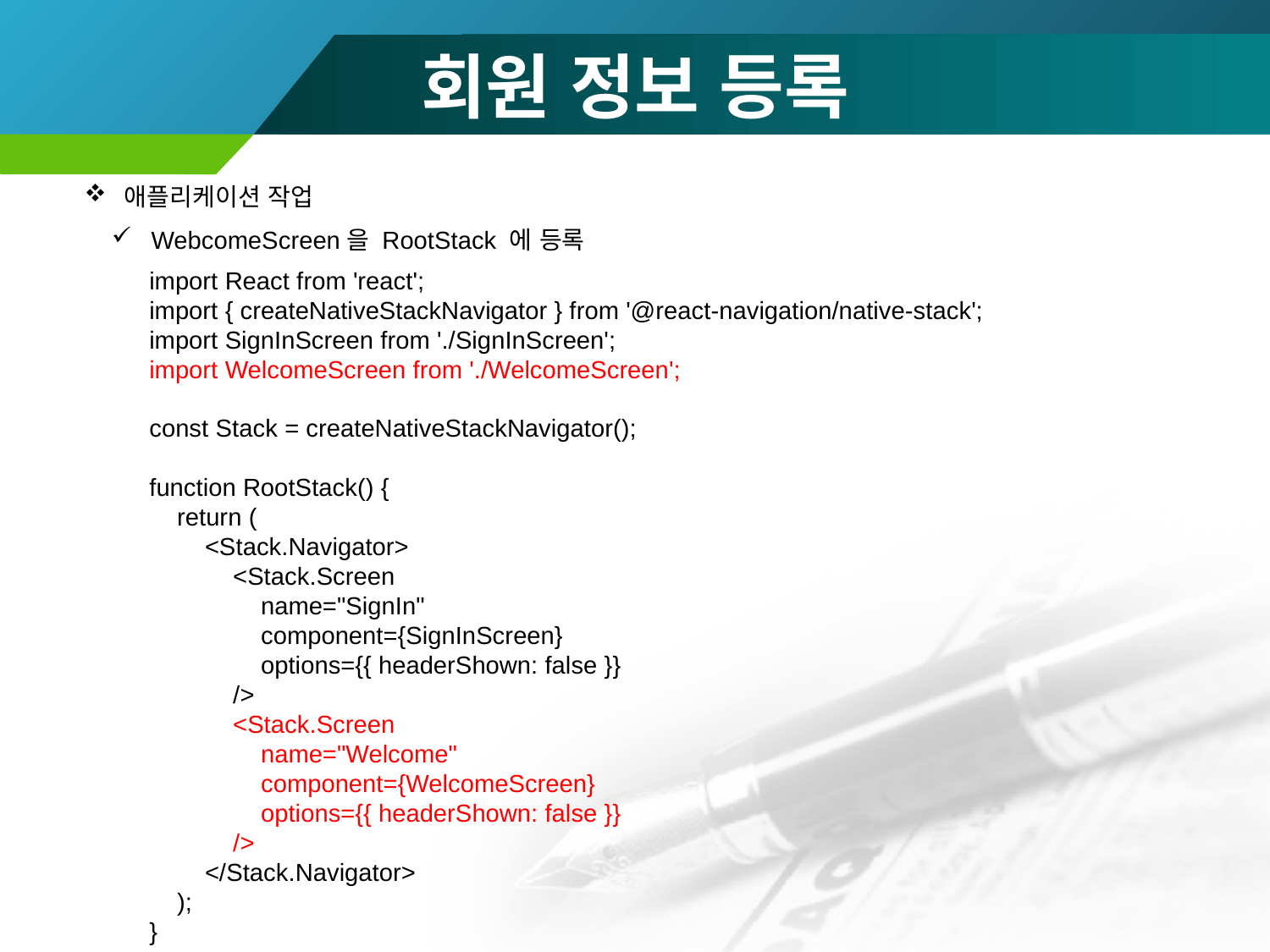

# 회원 정보 등록
애플리케이션 작업
WebcomeScreen을 RootStack 에 등록
import React from 'react';
import { createNativeStackNavigator } from '@react-navigation/native-stack';
import SignInScreen from './SignInScreen';
import WelcomeScreen from './WelcomeScreen';

const Stack = createNativeStackNavigator();

function RootStack() {
    return (
        <Stack.Navigator>
            <Stack.Screen
                name="SignIn"
                component={SignInScreen}
                options={{ headerShown: false }}
            />
            <Stack.Screen
                name="Welcome"
                component={WelcomeScreen}
                options={{ headerShown: false }}
            />
        </Stack.Navigator>
    );
}